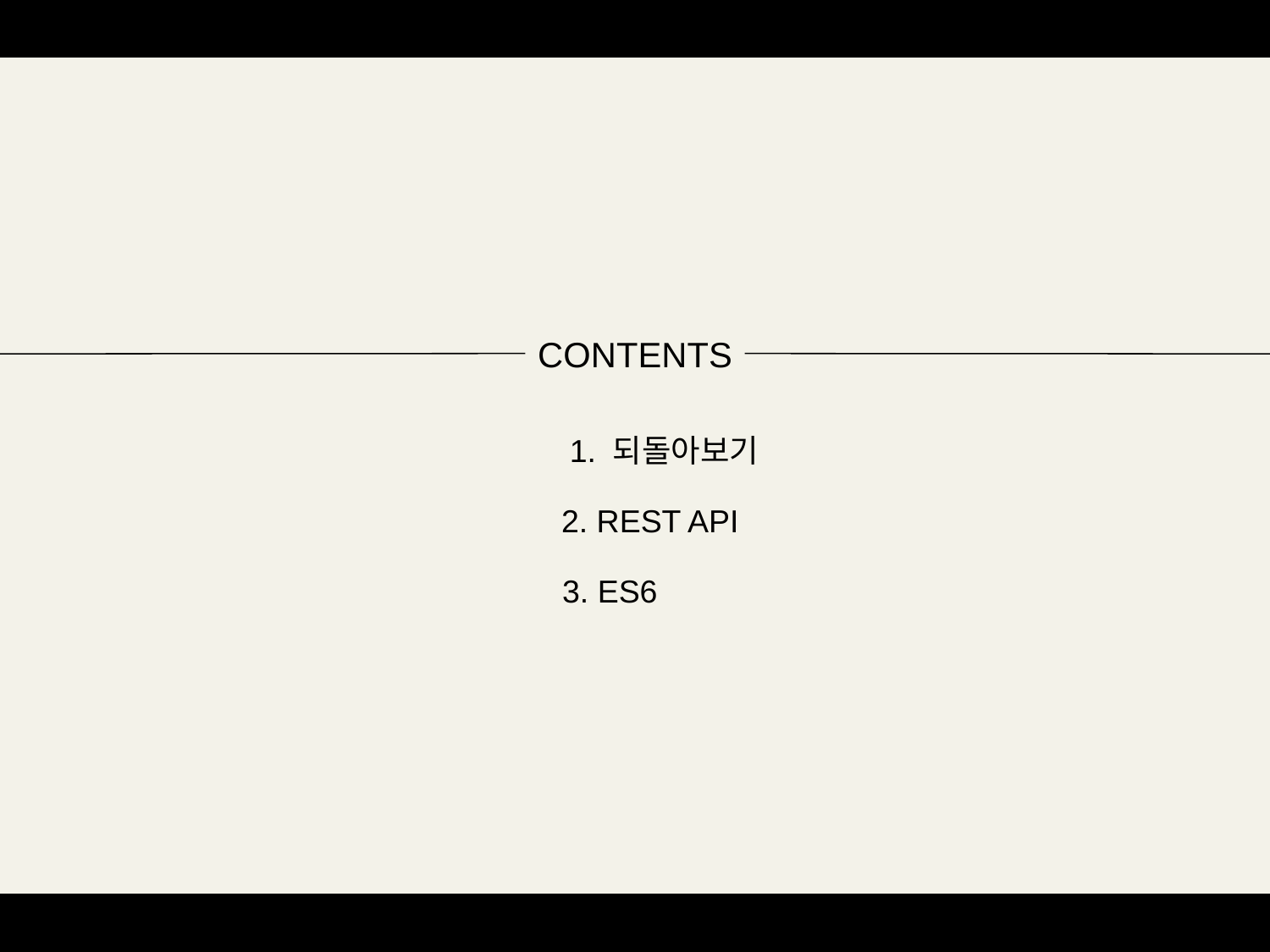

CONTENTS
1. 되돌아보기
2. REST API
3. ES6